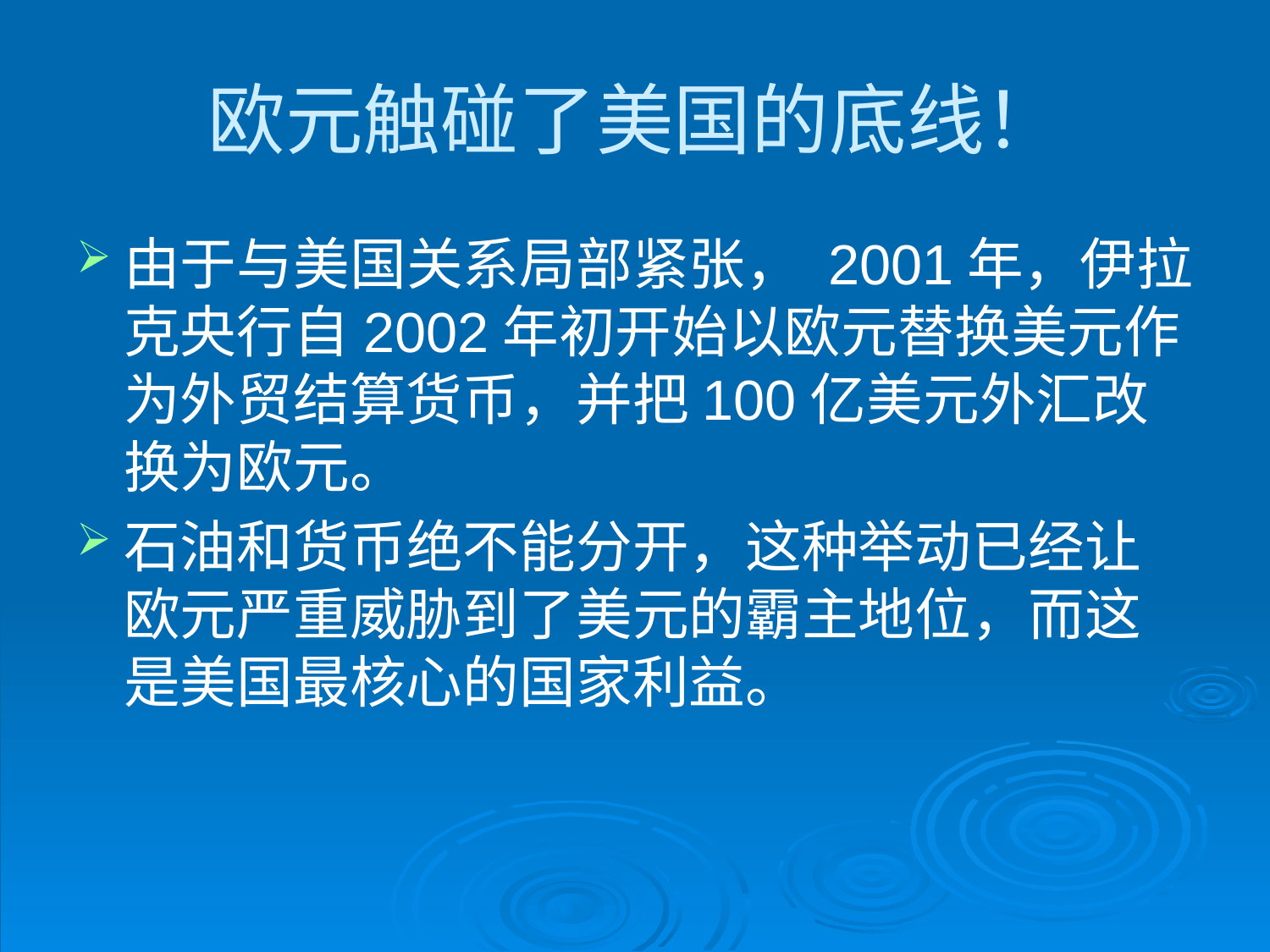

# 欧元触碰了美国的底线！
由于与美国关系局部紧张， 2001年，伊拉克央行自2002年初开始以欧元替换美元作为外贸结算货币，并把100亿美元外汇改换为欧元。
石油和货币绝不能分开，这种举动已经让欧元严重威胁到了美元的霸主地位，而这是美国最核心的国家利益。